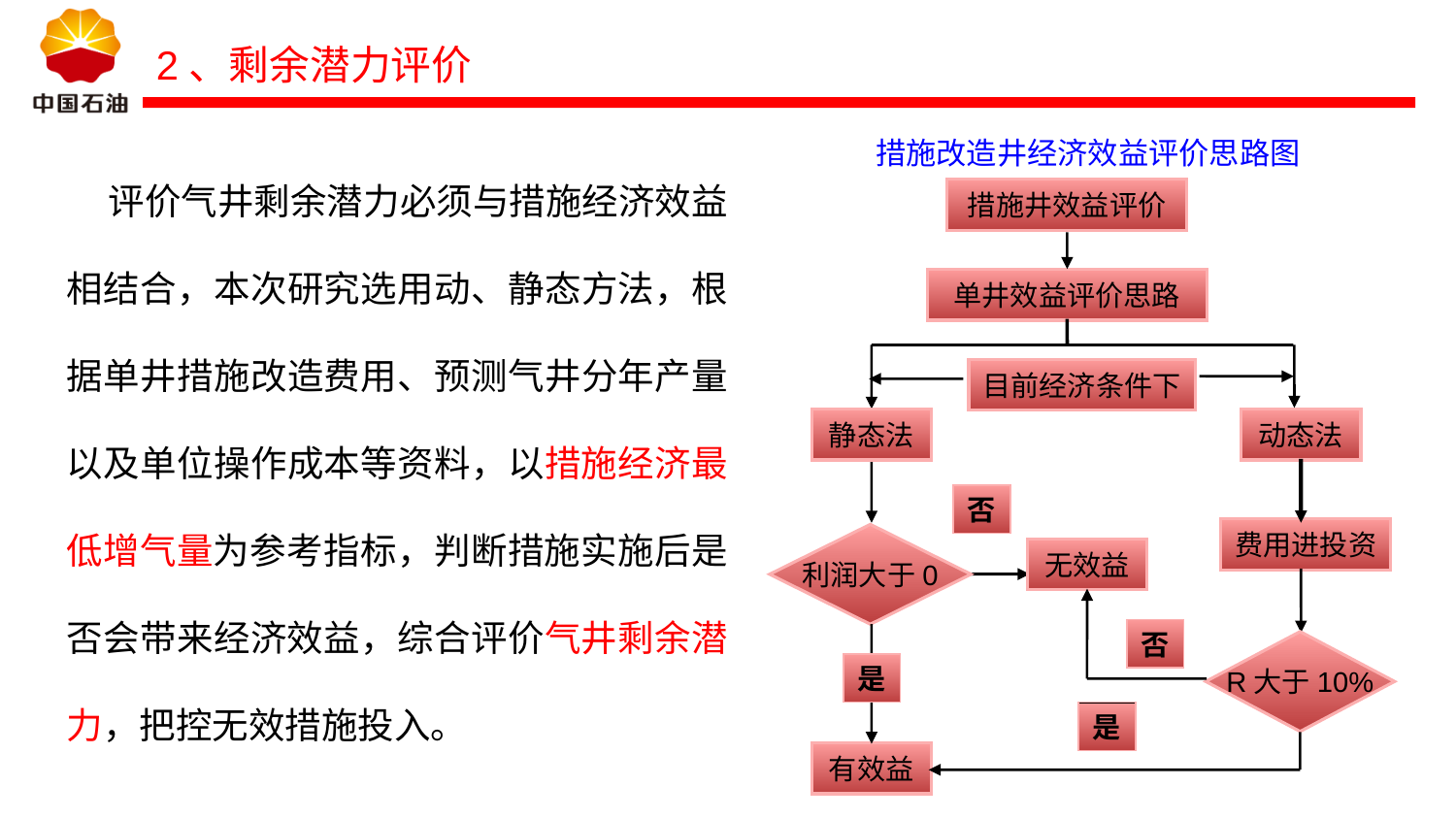

2、剩余潜力评价
    评价气井剩余潜力必须与措施经济效益相结合，本次研究选用动、静态方法，根据单井措施改造费用、预测气井分年产量以及单位操作成本等资料，以措施经济最低增气量为参考指标，判断措施实施后是否会带来经济效益，综合评价气井剩余潜力，把控无效措施投入。
措施改造井经济效益评价思路图
措施井效益评价

单井效益评价思路

目前经济条件下
静态法
动态法

否
费用进投资
利润大于0
无效益

否

R大于10%
是

是

有效益